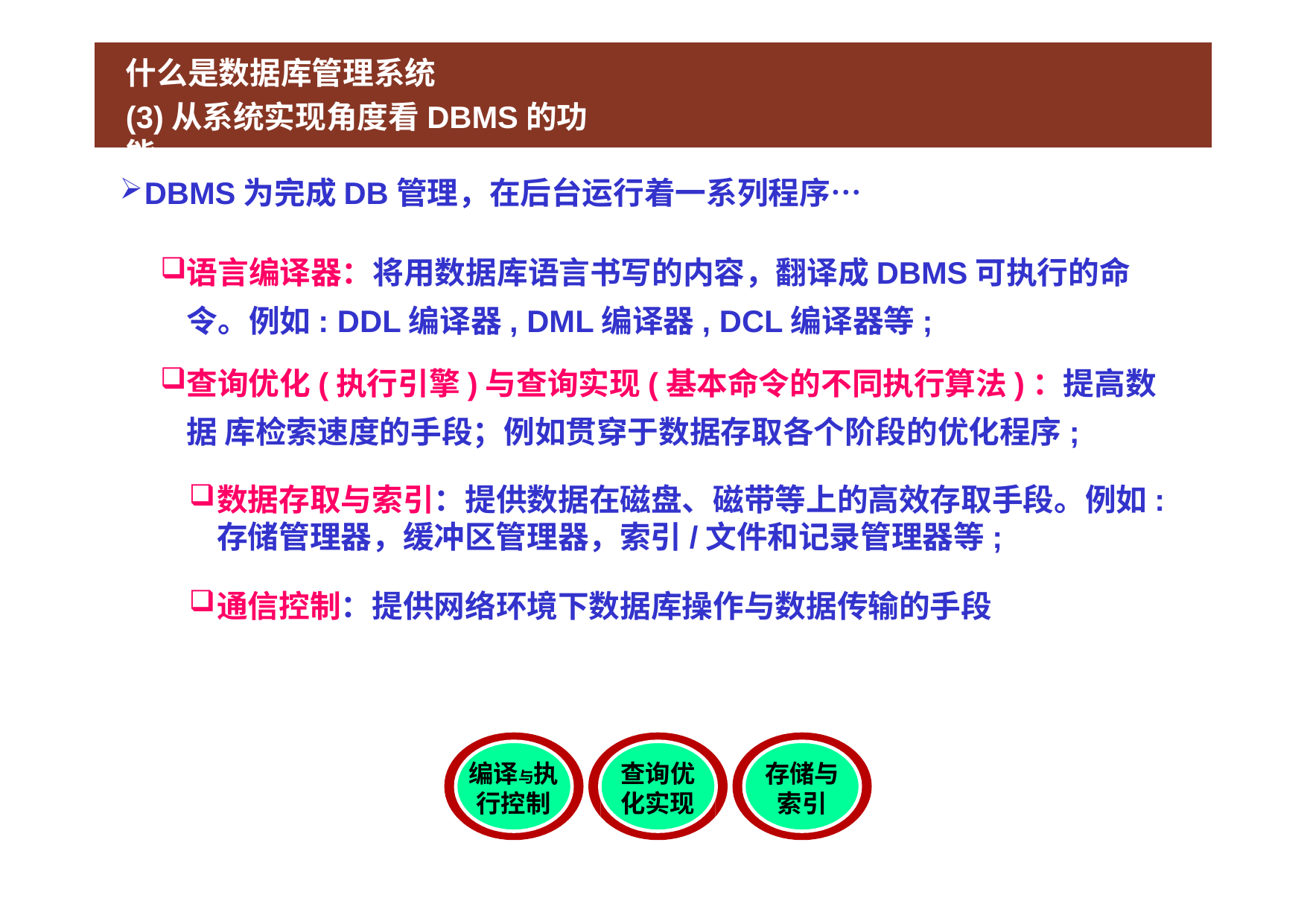

# 什么是数据库管理系统
(3)从系统实现角度看DBMS的功能
DBMS为完成DB管理，在后台运行着一系列程序…
语言编译器：将用数据库语言书写的内容，翻译成DBMS可执行的命 令。例如: DDL编译器, DML编译器, DCL编译器等;
查询优化(执行引擎)与查询实现(基本命令的不同执行算法)：提高数据 库检索速度的手段；例如贯穿于数据存取各个阶段的优化程序;
数据存取与索引：提供数据在磁盘、磁带等上的高效存取手段。例如:存储管理器，缓冲区管理器，索引/文件和记录管理器等;
通信控制：提供网络环境下数据库操作与数据传输的手段

编译与执 行控制
查询优 化实现
存储与 索引